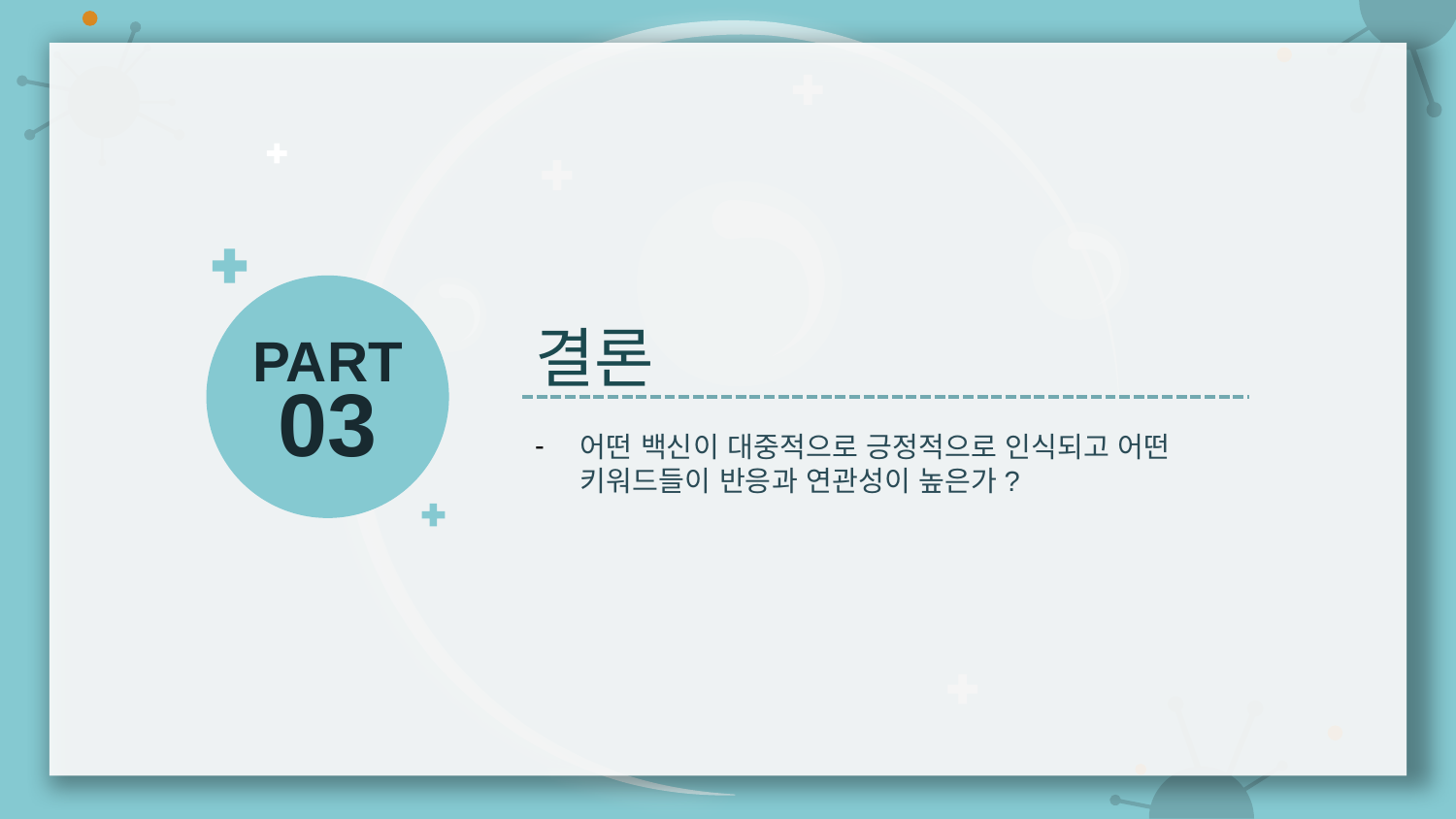

결론

어떤 백신이 대중적으로 긍정적으로 인식되고 어떤 키워드들이 반응과 연관성이 높은가?

# PART 03